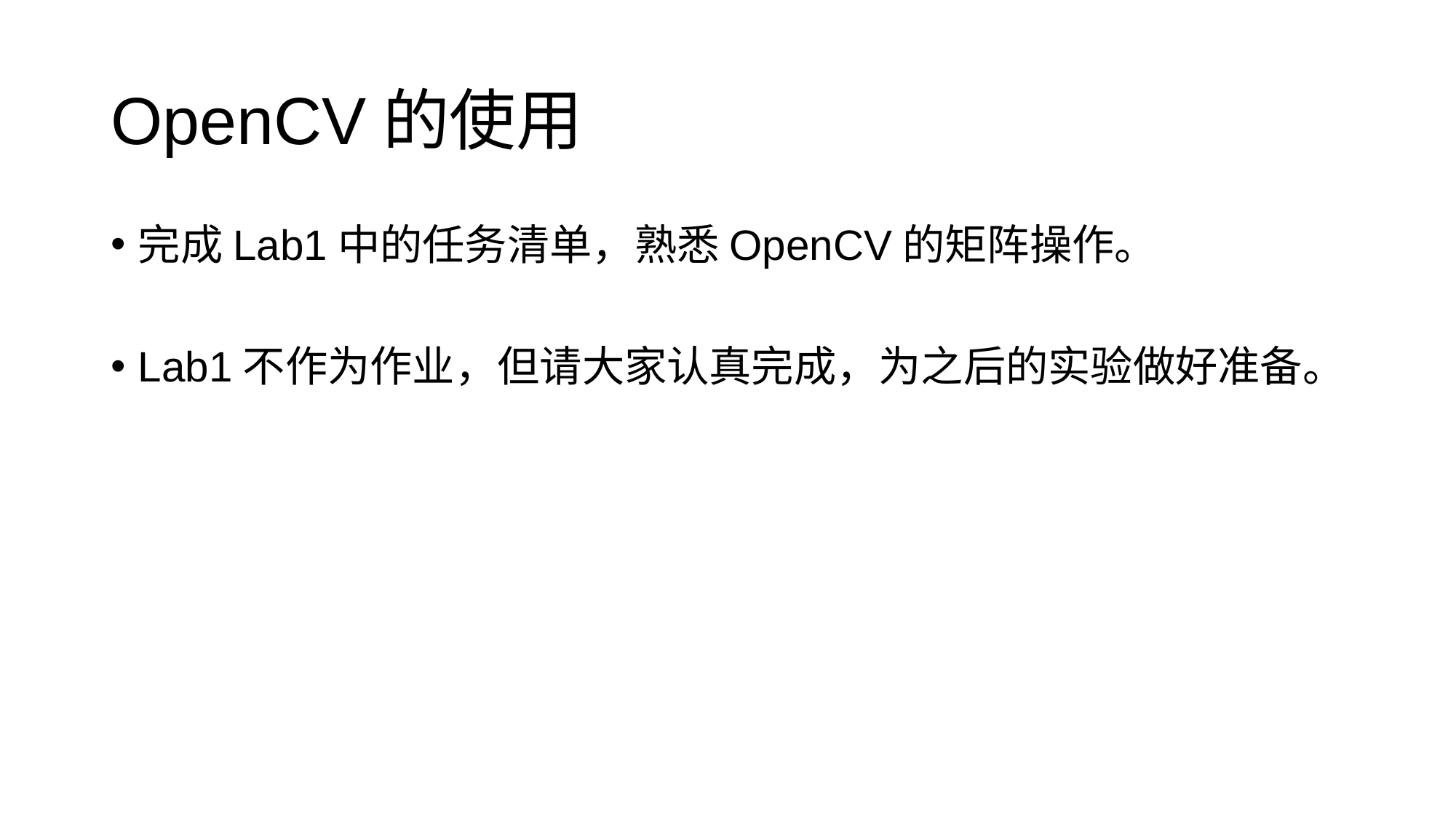

# OpenCV的使用
完成Lab1中的任务清单，熟悉OpenCV的矩阵操作。

Lab1不作为作业，但请大家认真完成，为之后的实验做好准备。